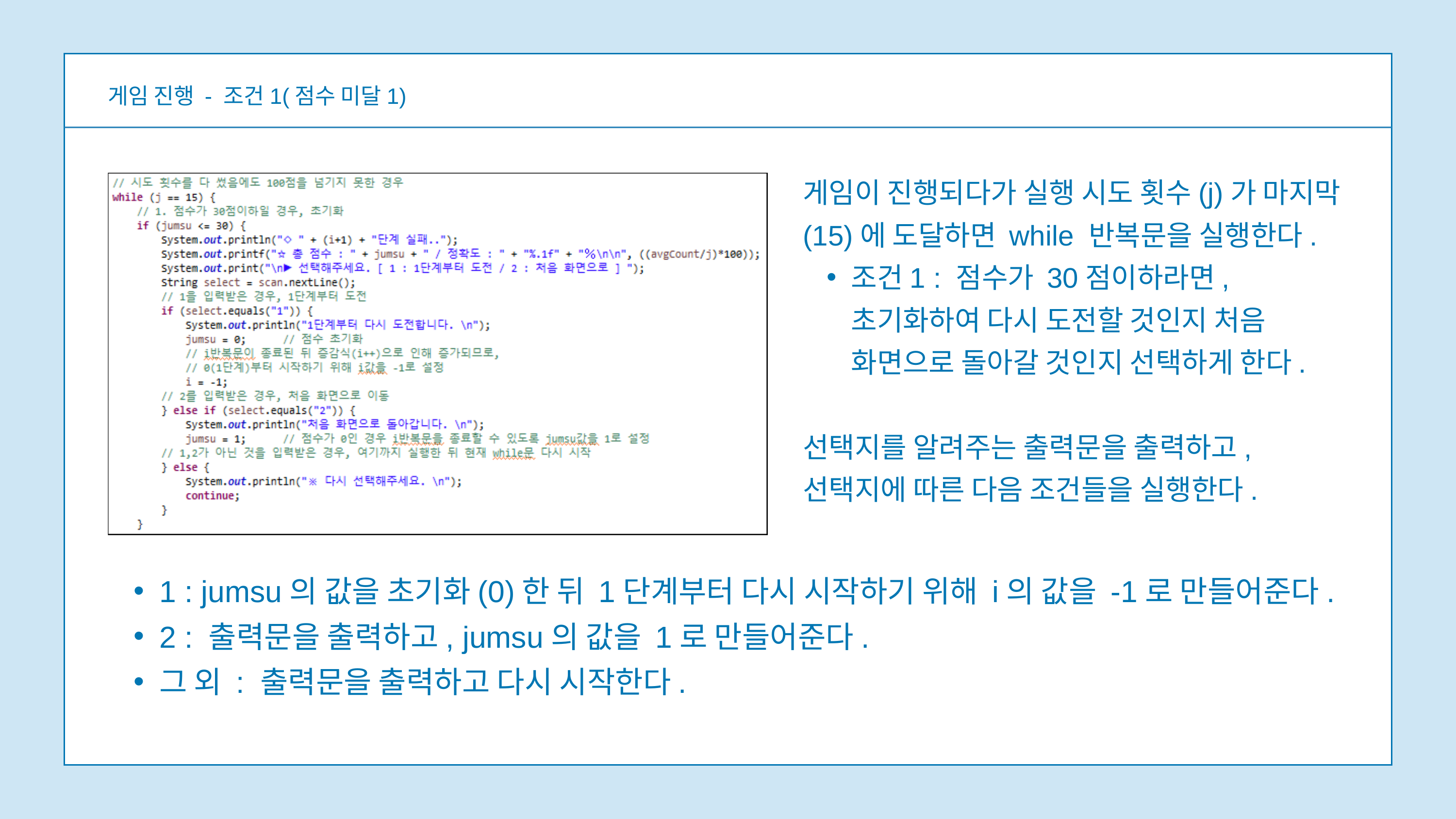

게임 진행 - 조건1(점수 미달1)

게임이 진행되다가 실행 시도 횟수(j)가 마지막(15)에 도달하면 while 반복문을 실행한다.
조건1 : 점수가 30점이하라면, 초기화하여 다시 도전할 것인지 처음 화면으로 돌아갈 것인지 선택하게 한다.

선택지를 알려주는 출력문을 출력하고, 선택지에 따른 다음 조건들을 실행한다.

1 : jumsu의 값을 초기화(0)한 뒤 1단계부터 다시 시작하기 위해 i의 값을 -1로 만들어준다.
2 : 출력문을 출력하고, jumsu의 값을 1로 만들어준다.
그 외 : 출력문을 출력하고 다시 시작한다.